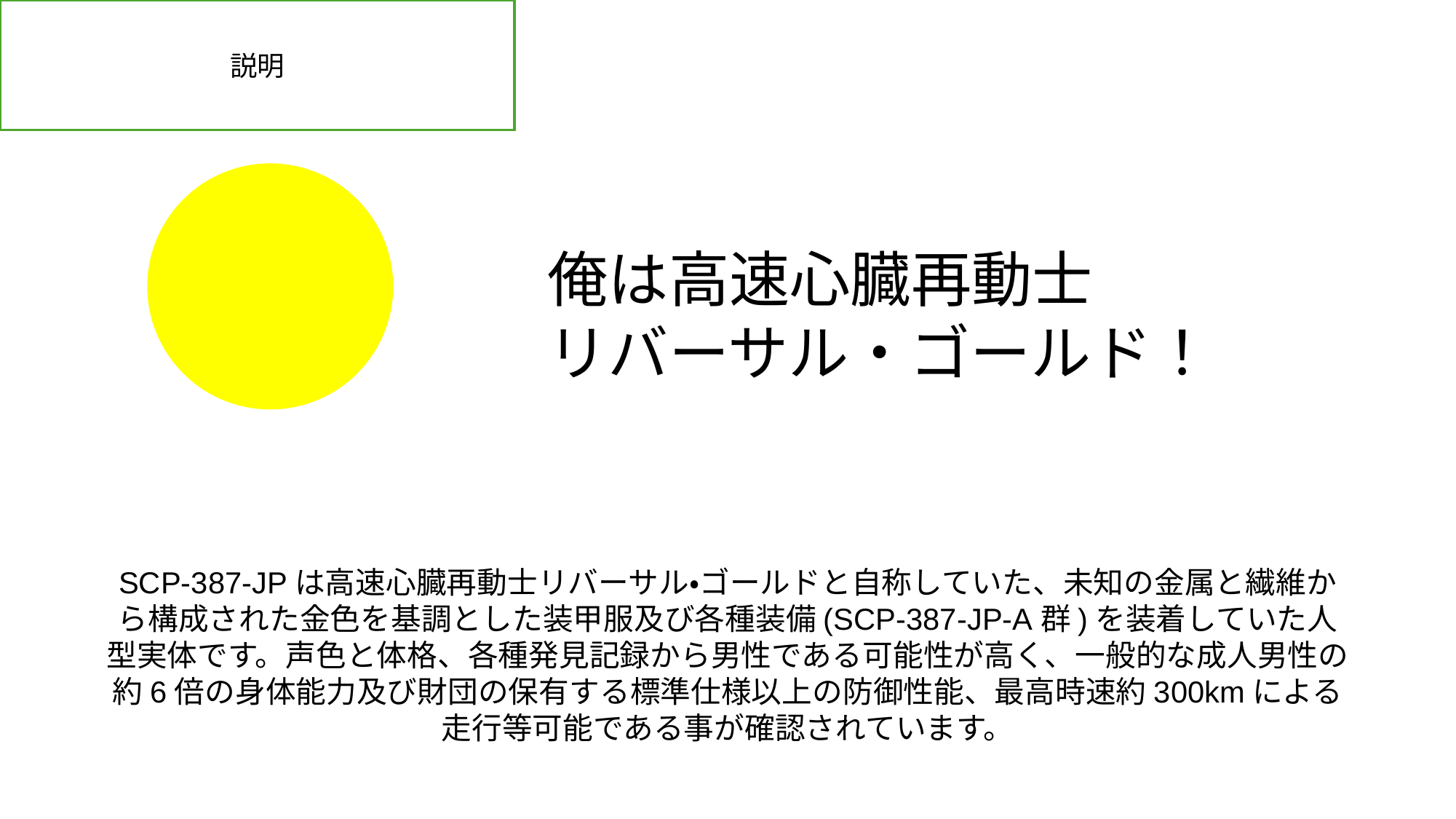

説明

俺は高速心臓再動士
リバーサル・ゴールド！
SCP-387-JPは高速心臓再動士リバーサル・ゴールドと自称していた、未知の金属と繊維から構成された金色を基調とした装甲服及び各種装備(SCP-387-JP-A群)を装着していた人型実体です。声色と体格、各種発見記録から男性である可能性が高く、一般的な成人男性の約6倍の身体能力及び財団の保有する標準仕様以上の防御性能、最高時速約300kmによる走行等可能である事が確認されています。